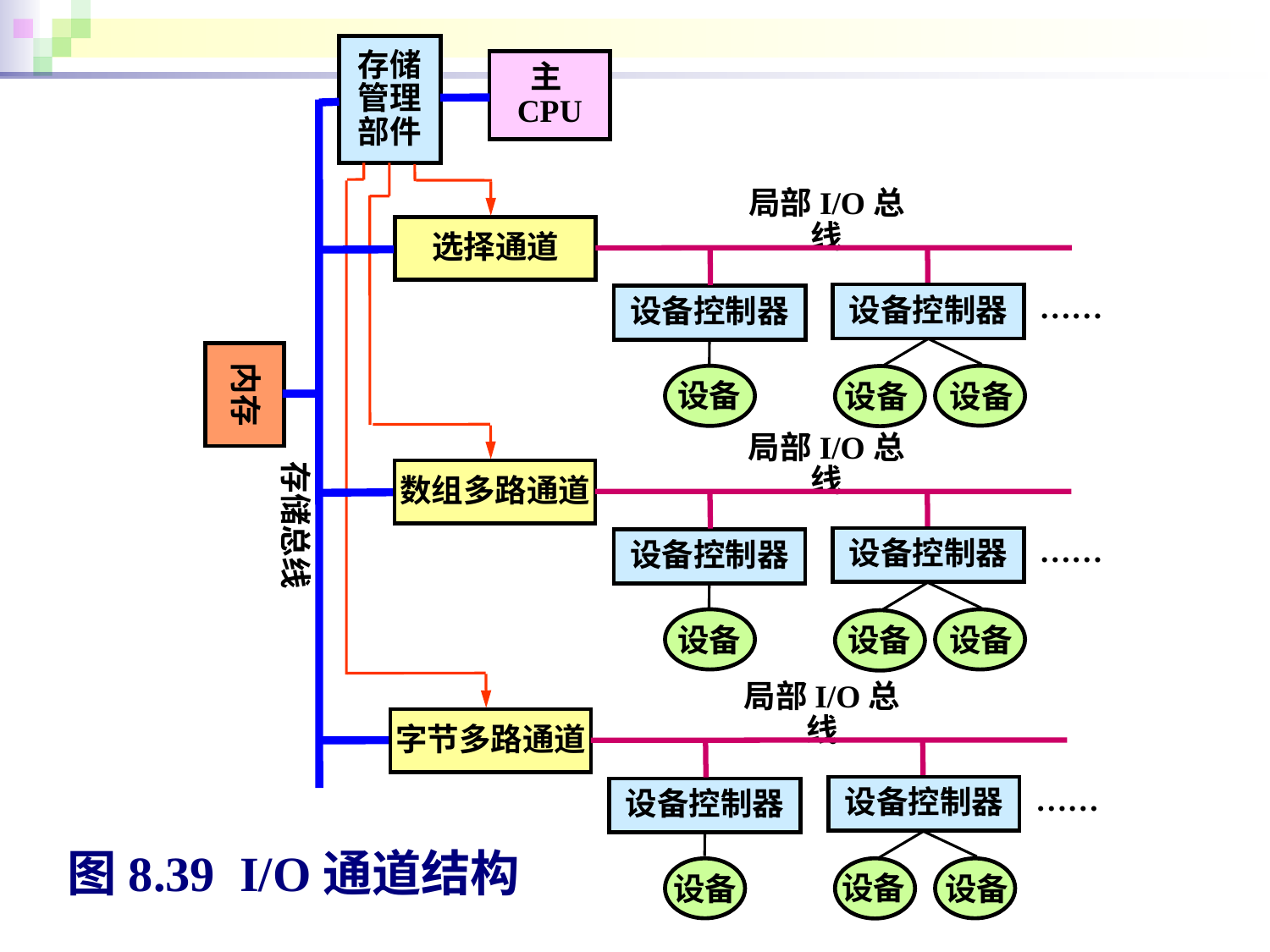

存储管理部件
主CPU

局部I/O总线
选择通道

设备控制器
设备控制器
……

内存

设备
设备
设备

局部I/O总线
数组多路通道
存储总线

设备控制器
设备控制器
……

设备
设备
设备

局部I/O总线
字节多路通道

设备控制器
设备控制器
……

图8.39  I/O通道结构

设备
设备
设备